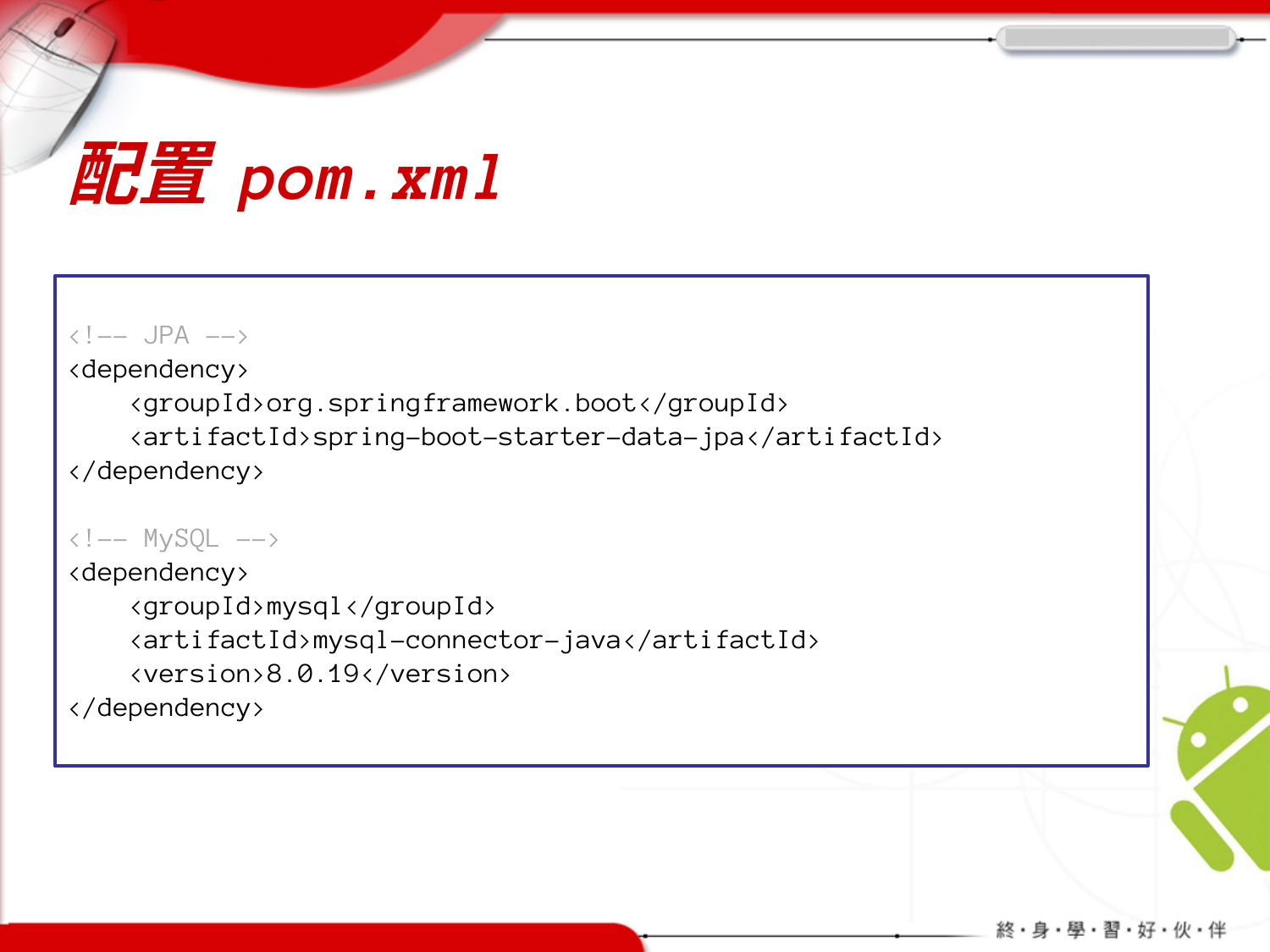

# 配置 pom.xml

<!-- JPA -->
<dependency>
    <groupId>org.springframework.boot</groupId>
    <artifactId>spring-boot-starter-data-jpa</artifactId>
</dependency>

<!-- MySQL -->
<dependency>
    <groupId>mysql</groupId>
    <artifactId>mysql-connector-java</artifactId>
    <version>8.0.19</version>
</dependency>